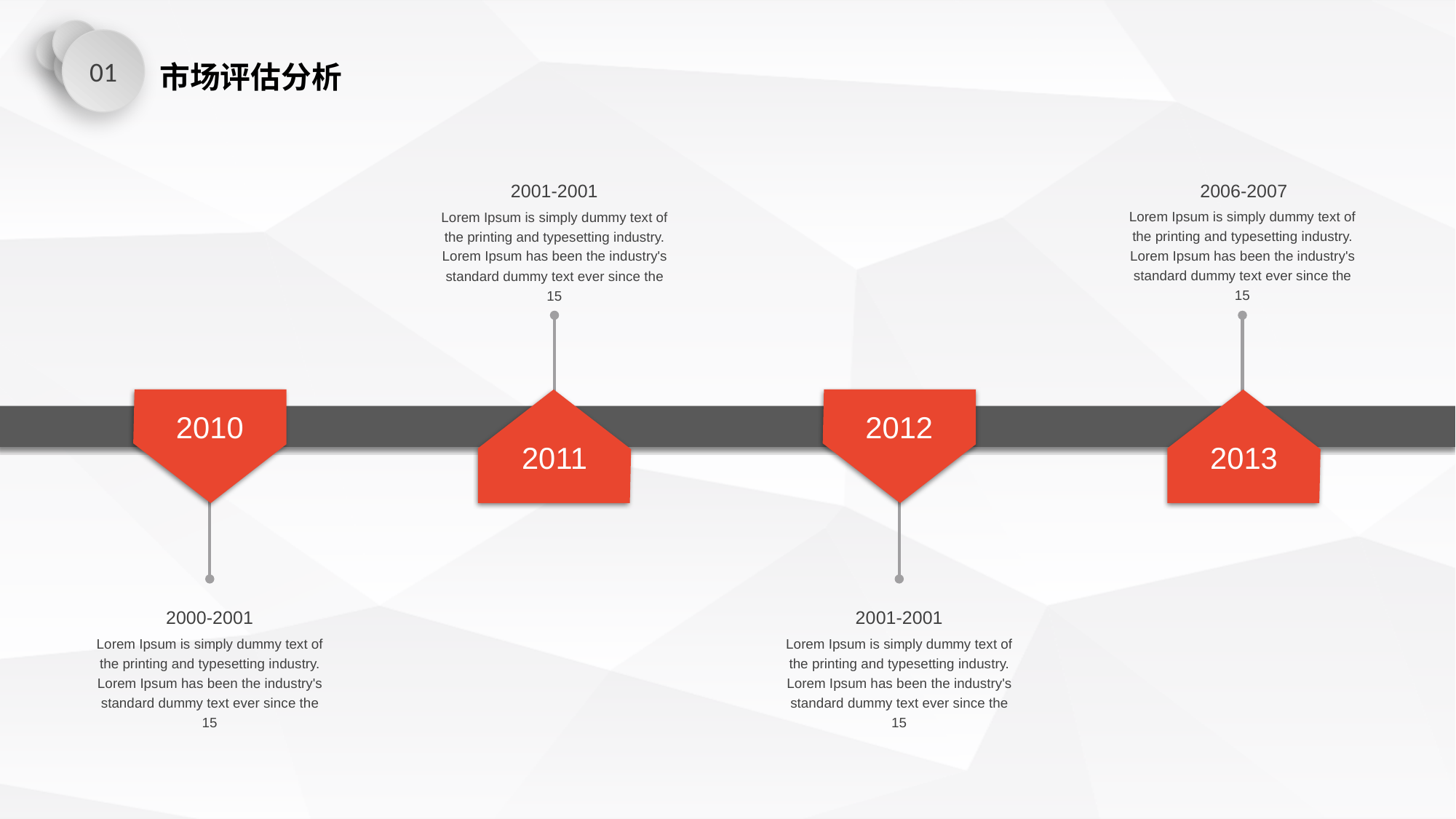

01
市场评估分析
2001-2001
Lorem Ipsum is simply dummy text of the printing and typesetting industry. Lorem Ipsum has been the industry's standard dummy text ever since the 15

2011
2006-2007
Lorem Ipsum is simply dummy text of the printing and typesetting industry. Lorem Ipsum has been the industry's standard dummy text ever since the 15

2013

2010

2000-2001
Lorem Ipsum is simply dummy text of the printing and typesetting industry. Lorem Ipsum has been the industry's standard dummy text ever since the 15

2012

2001-2001
Lorem Ipsum is simply dummy text of the printing and typesetting industry. Lorem Ipsum has been the industry's standard dummy text ever since the 15